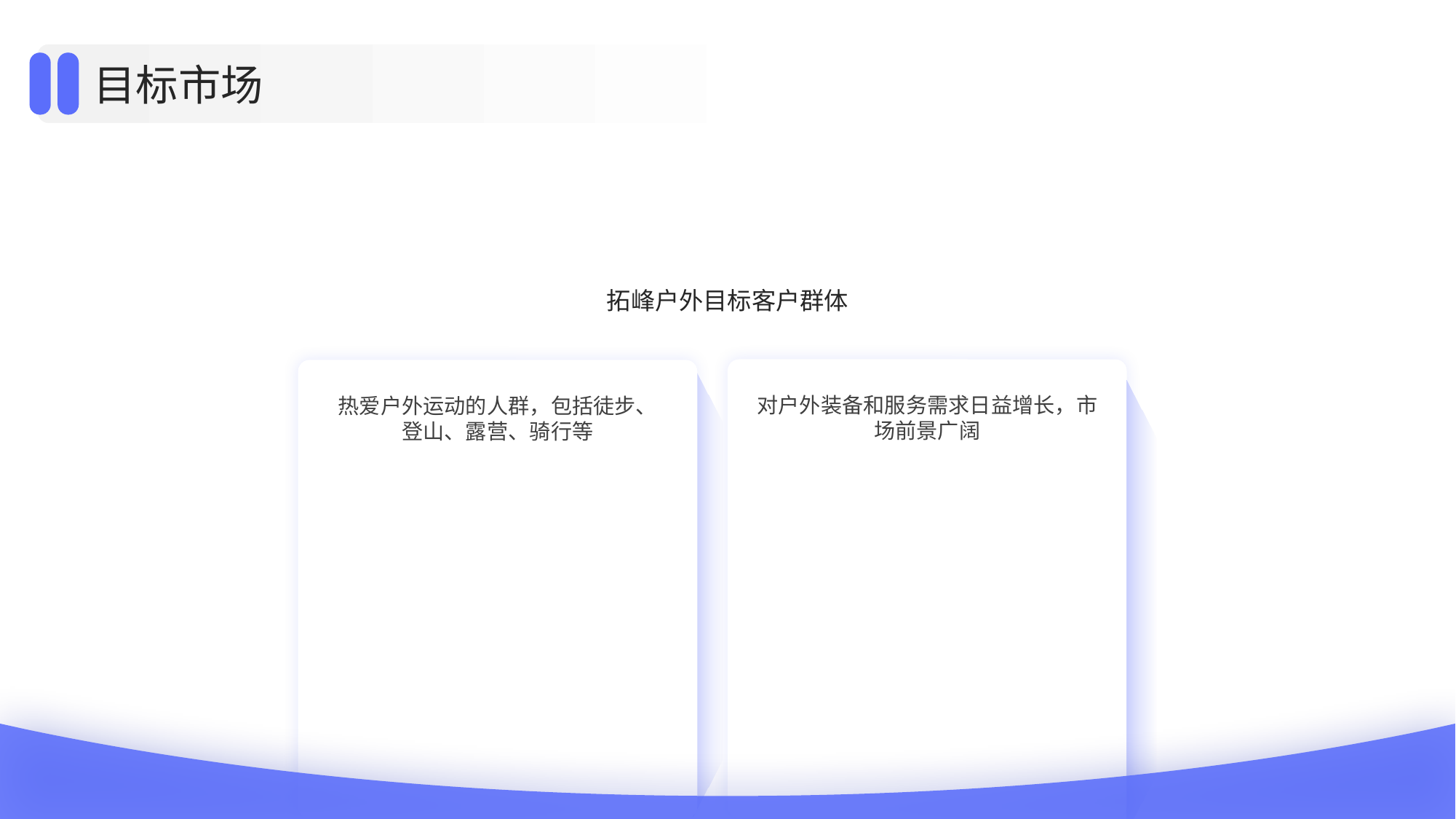

目标市场
拓峰户外目标客户群体

对户外装备和服务需求日益增长，市场前景广阔
热爱户外运动的人群，包括徒步、登山、露营、骑行等